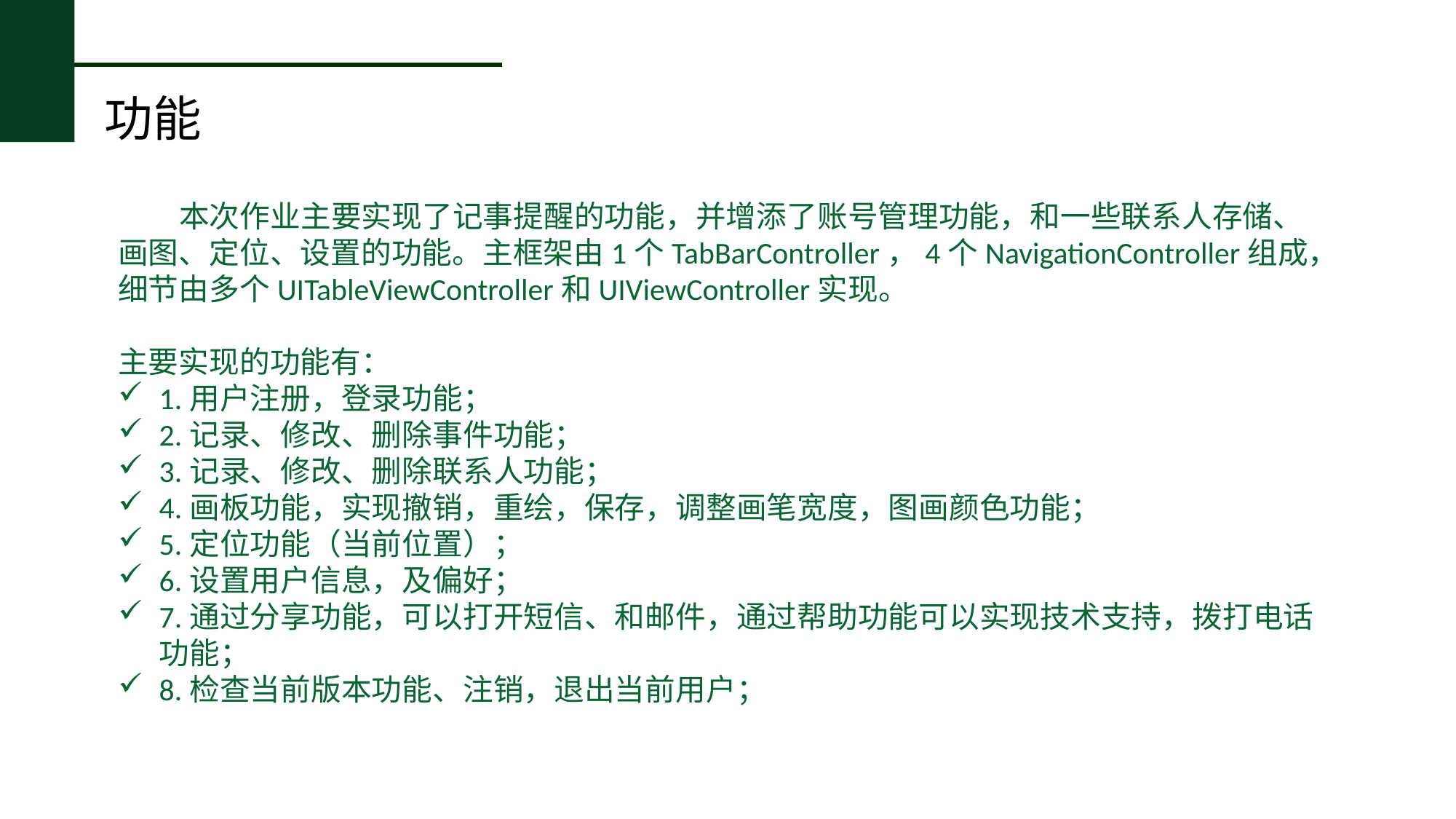

功能
        本次作业主要实现了记事提醒的功能，并增添了账号管理功能，和一些联系人存储、画图、定位、设置的功能。主框架由1个TabBarController，4个NavigationController组成，细节由多个UITableViewController和UIViewController实现。

主要实现的功能有：
1.用户注册，登录功能；
2.记录、修改、删除事件功能；
3.记录、修改、删除联系人功能；
4.画板功能，实现撤销，重绘，保存，调整画笔宽度，图画颜色功能；
5.定位功能（当前位置）；
6.设置用户信息，及偏好；
7.通过分享功能，可以打开短信、和邮件，通过帮助功能可以实现技术支持，拨打电话功能；
8.检查当前版本功能、注销，退出当前用户；